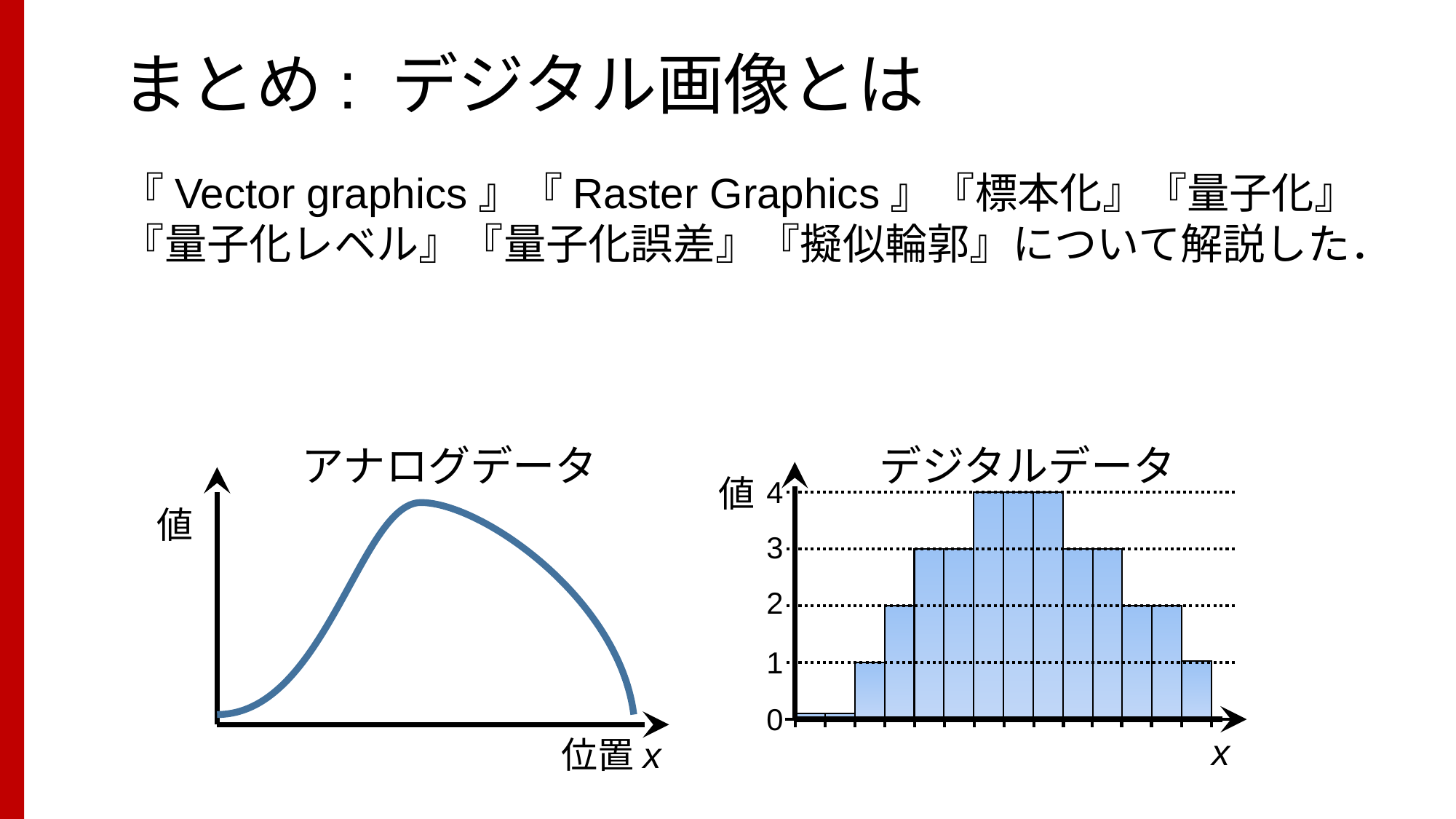

# まとめ: デジタル画像とは
『Vector graphics』『Raster Graphics』『標本化』『量子化』『量子化レベル』『量子化誤差』『擬似輪郭』について解説した．

アナログデータ

値
位置x
デジタルデータ
値
4
3
2
1
0
x